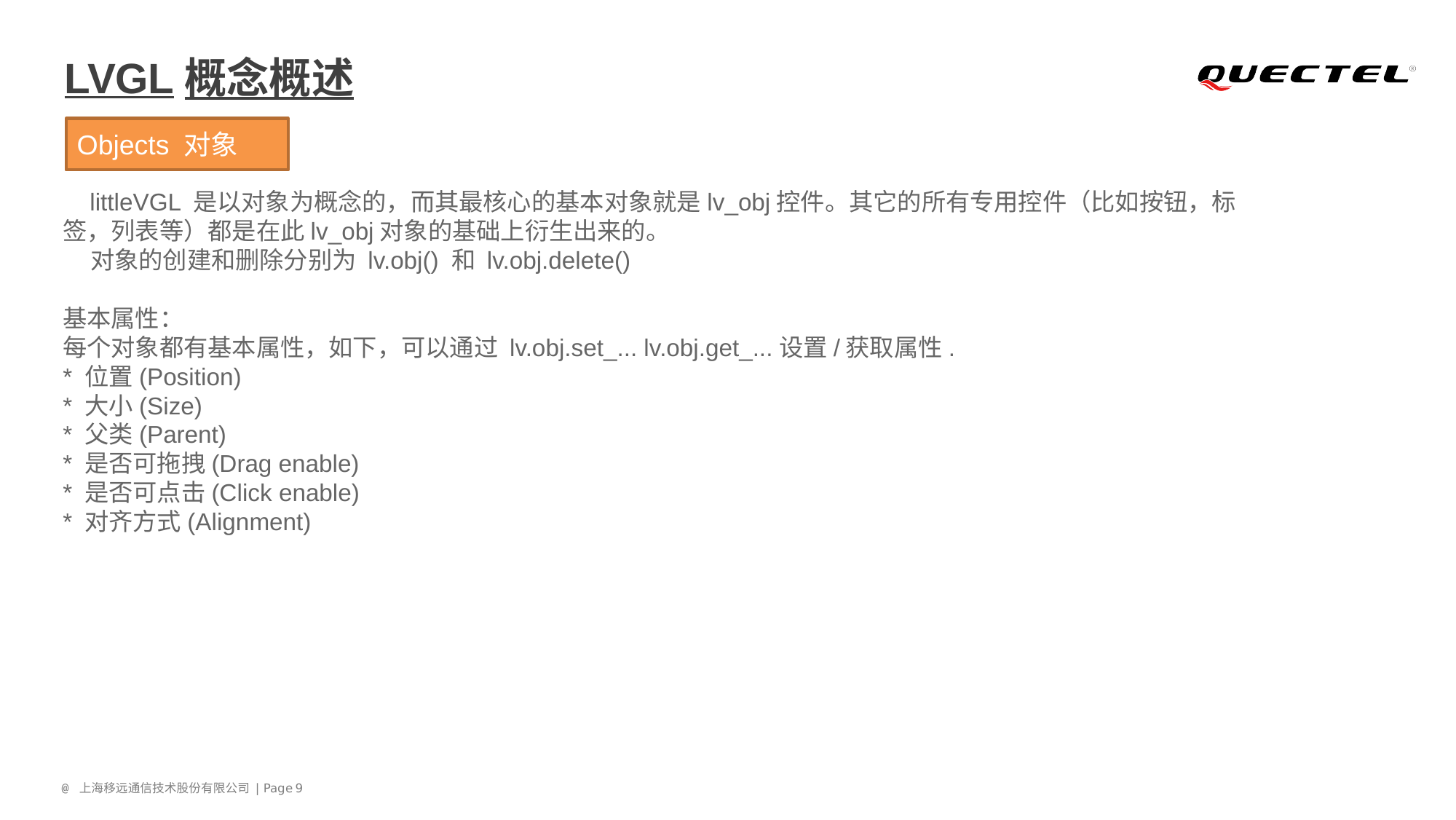

# LVGL概念概述
Objects 对象
    littleVGL 是以对象为概念的，而其最核心的基本对象就是lv_obj控件。其它的所有专用控件（比如按钮，标签，列表等）都是在此lv_obj对象的基础上衍生出来的。
    对象的创建和删除分别为 lv.obj() 和 lv.obj.delete()

基本属性：
每个对象都有基本属性，如下，可以通过 lv.obj.set_... lv.obj.get_...设置/获取属性.
* 位置(Position)
* 大小(Size)
* 父类(Parent)
* 是否可拖拽(Drag enable)
* 是否可点击(Click enable)
* 对齐方式(Alignment)